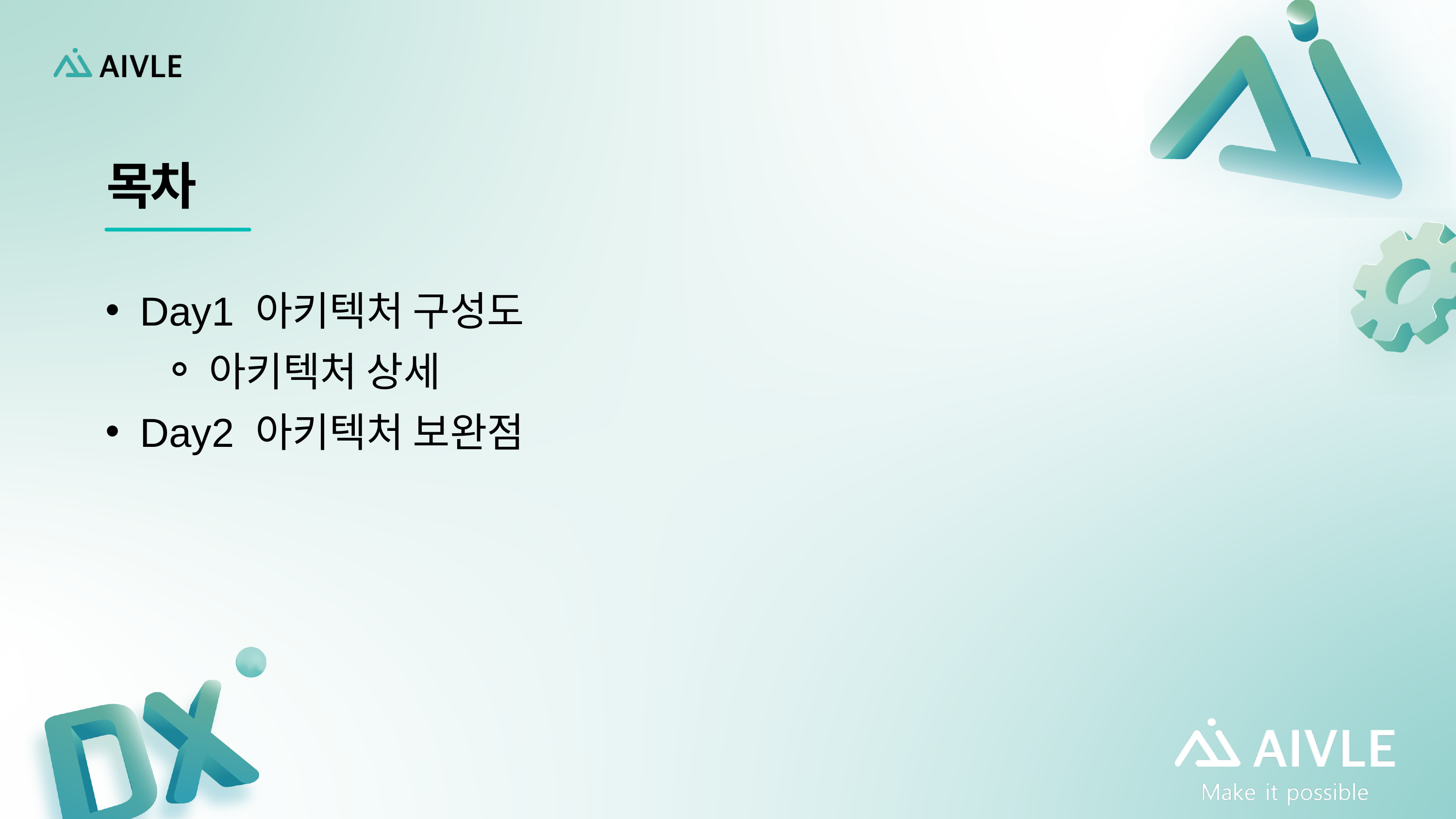

목차

Day1 아키텍처 구성도
아키텍처 상세
Day2 아키텍처 보완점